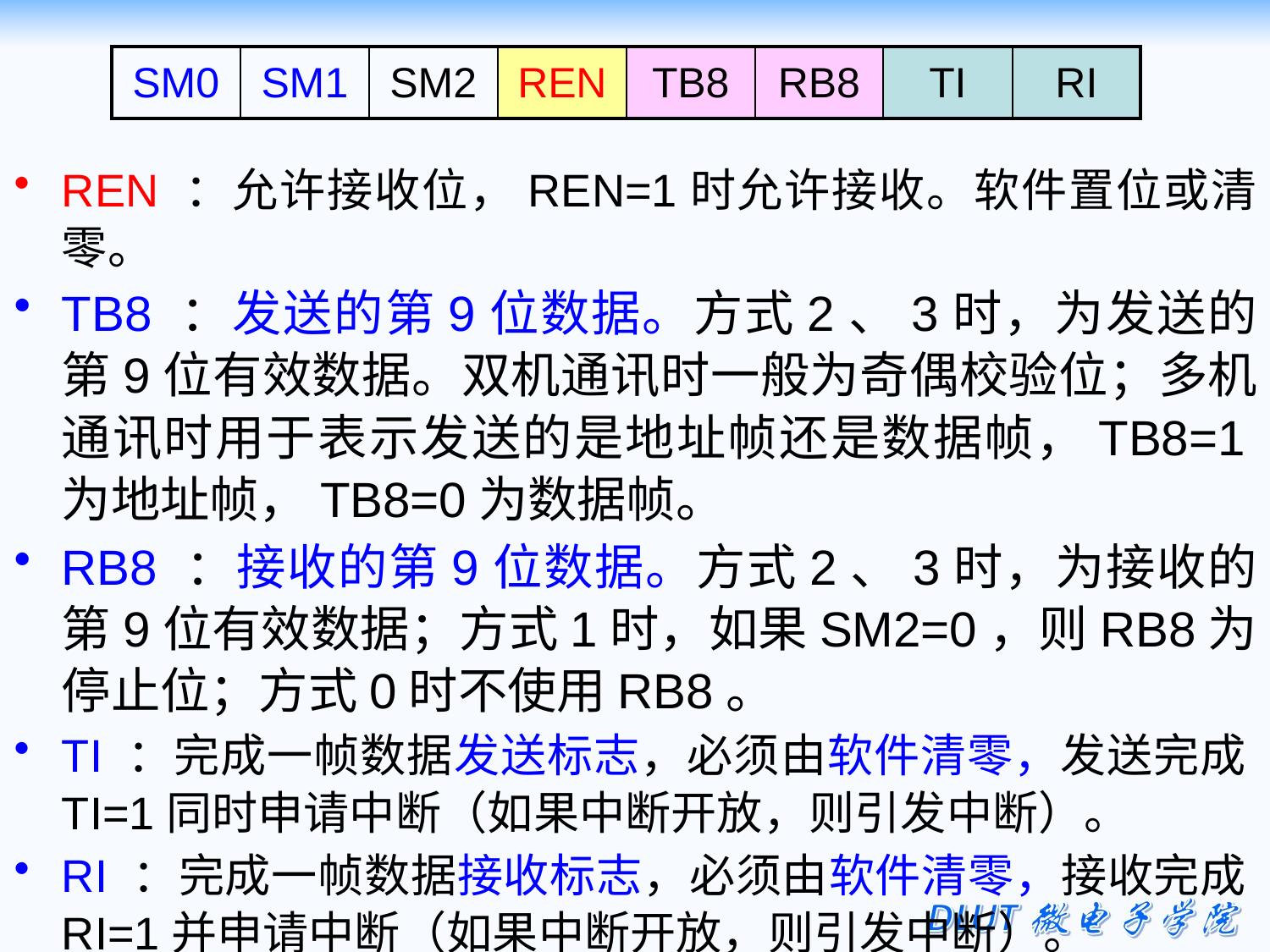

| SM0 | SM1 | SM2 | REN | TB8 | RB8 | TI | RI |
| --- | --- | --- | --- | --- | --- | --- | --- |
REN ：允许接收位，REN=1时允许接收。软件置位或清零。
TB8 ：发送的第9位数据。方式2、3时，为发送的第9位有效数据。双机通讯时一般为奇偶校验位；多机通讯时用于表示发送的是地址帧还是数据帧，TB8=1为地址帧，TB8=0为数据帧。
RB8 ：接收的第9位数据。方式2、3时，为接收的第9位有效数据；方式1时，如果SM2=0，则RB8为停止位；方式0时不使用RB8。
TI ：完成一帧数据发送标志，必须由软件清零，发送完成TI=1同时申请中断（如果中断开放，则引发中断）。
RI ：完成一帧数据接收标志，必须由软件清零，接收完成RI=1并申请中断（如果中断开放，则引发中断）。